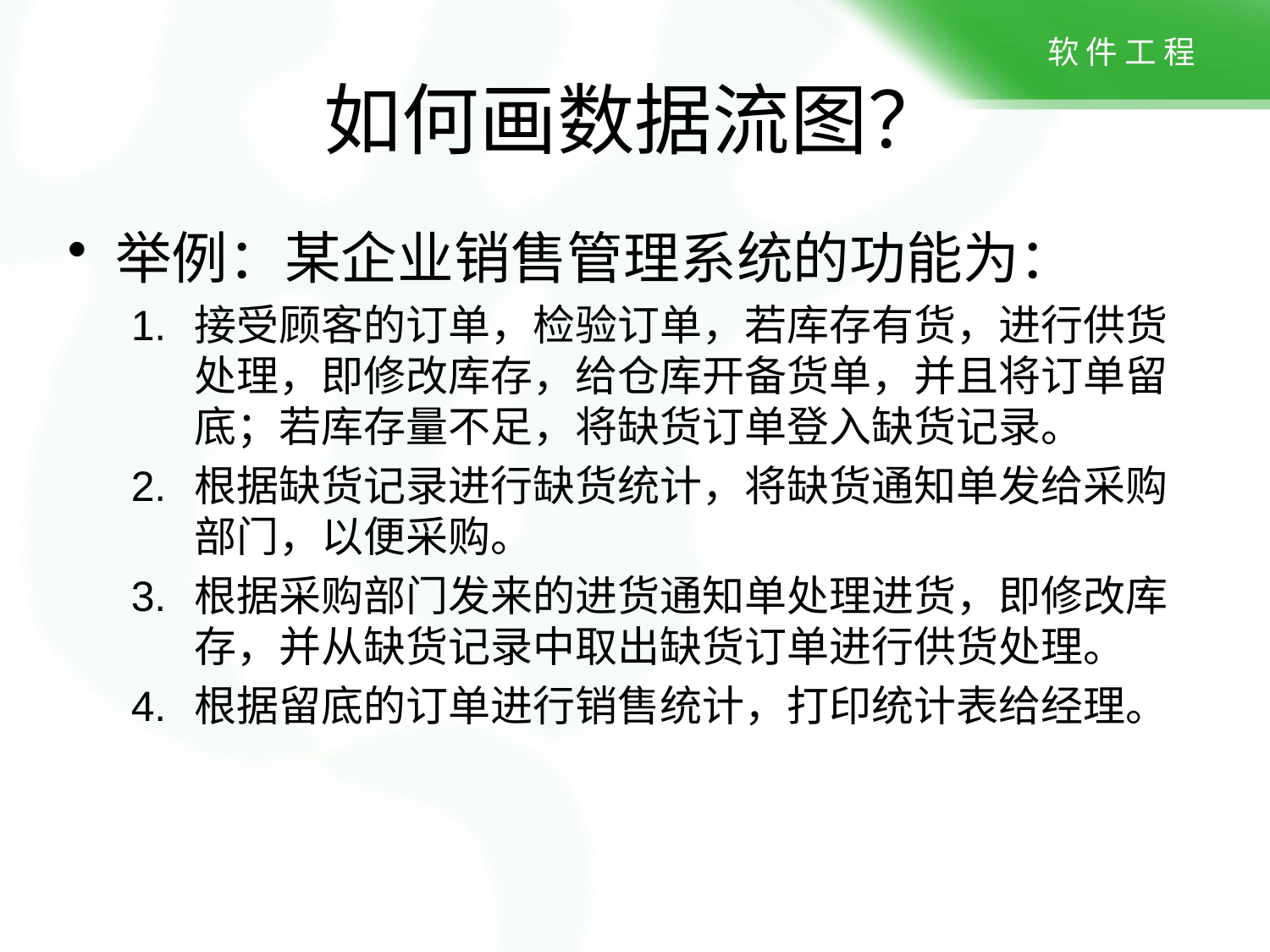

# 如何画数据流图？
举例：某企业销售管理系统的功能为：
接受顾客的订单，检验订单，若库存有货，进行供货处理，即修改库存，给仓库开备货单，并且将订单留底；若库存量不足，将缺货订单登入缺货记录。
根据缺货记录进行缺货统计，将缺货通知单发给采购部门，以便采购。
根据采购部门发来的进货通知单处理进货，即修改库存，并从缺货记录中取出缺货订单进行供货处理。
根据留底的订单进行销售统计，打印统计表给经理。